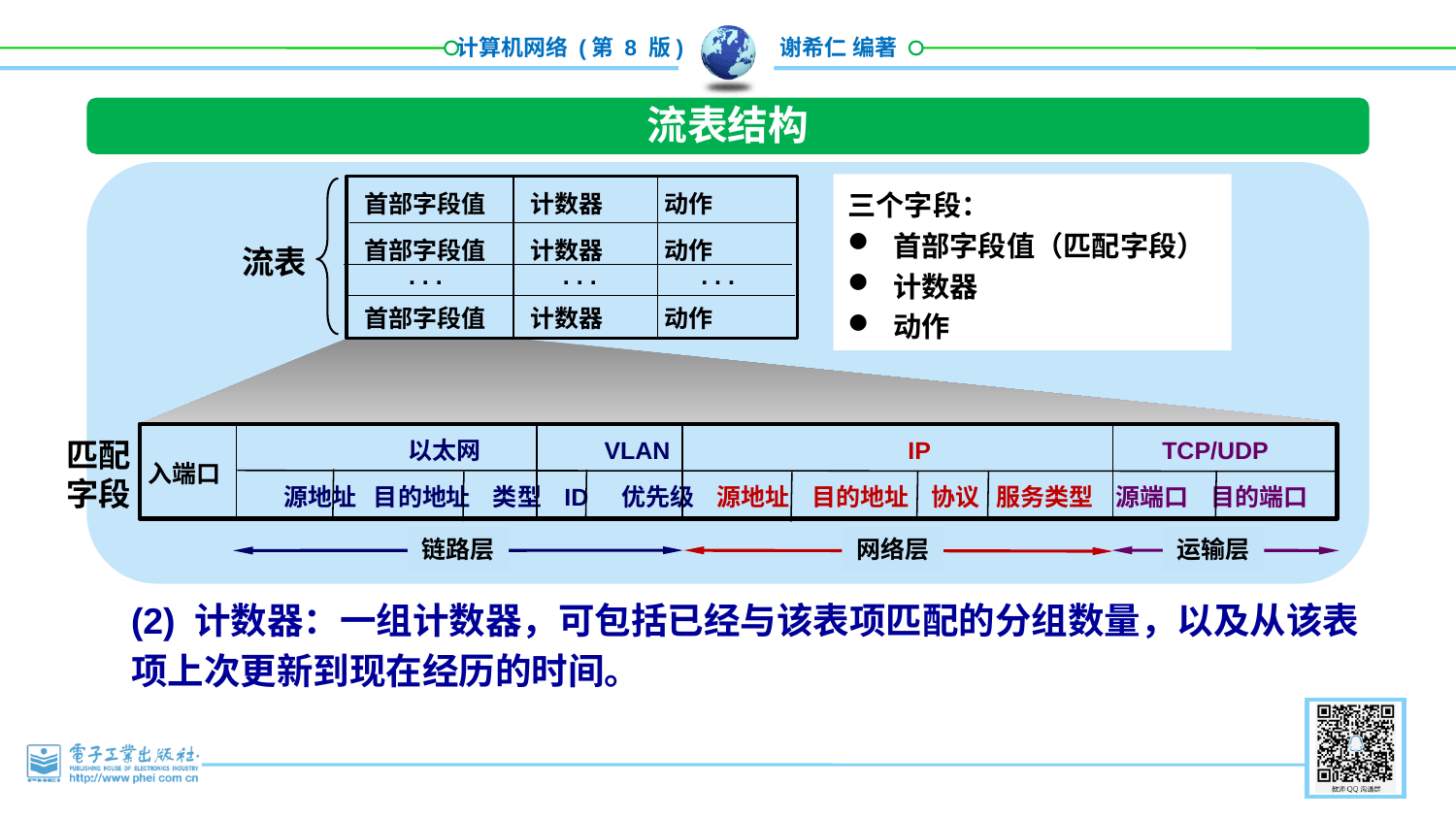

流表结构

三个字段：
首部字段值（匹配字段）
计数器
动作
首部字段值        计数器           动作
首部字段值        计数器           动作

首部字段值        计数器           动作

流表
. . .
. . .
. . .

匹配
字段
以太网                     VLAN                                   IP                                  TCP/UDP
入端口
源地址   目的地址    类型   ID    优先级    源地址    目的地址    协议   服务类型    源端口    目的端口
网络层
运输层
链路层
(2) 计数器：一组计数器，可包括已经与该表项匹配的分组数量，以及从该表项上次更新到现在经历的时间。